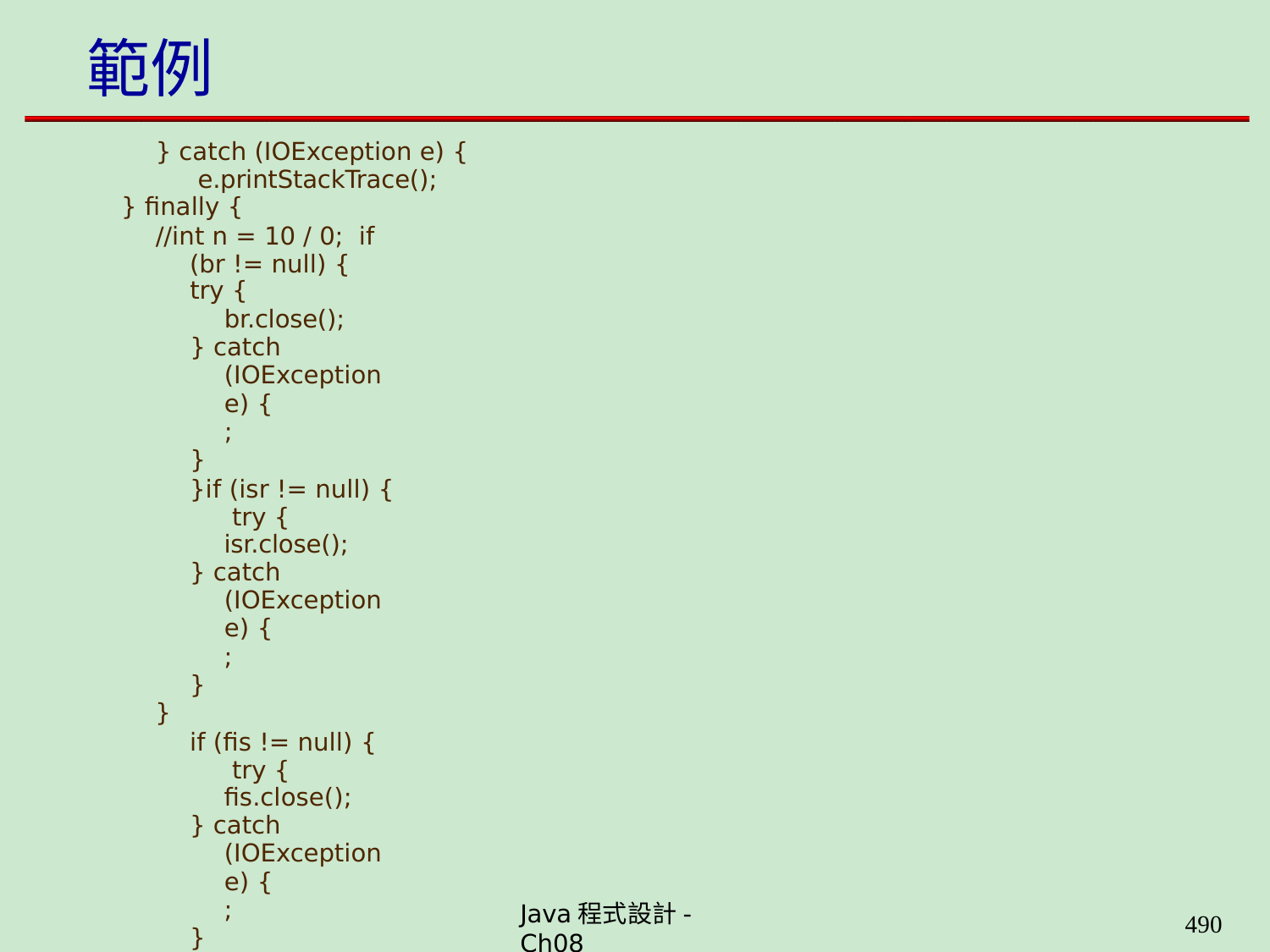

# 範例
} catch (IOException e) {  e.printStackTrace();
} finally {
//int n = 10 / 0;  if (br != null) {
try {
br.close();
} catch (IOException e) {
;
}
}if (isr != null) {  try {
isr.close();
} catch (IOException e) {
;
}
}
if (fis != null) {  try {
fis.close();
} catch (IOException e) {
;
}
}
}
}
}
Java程式設計-Ch08
490